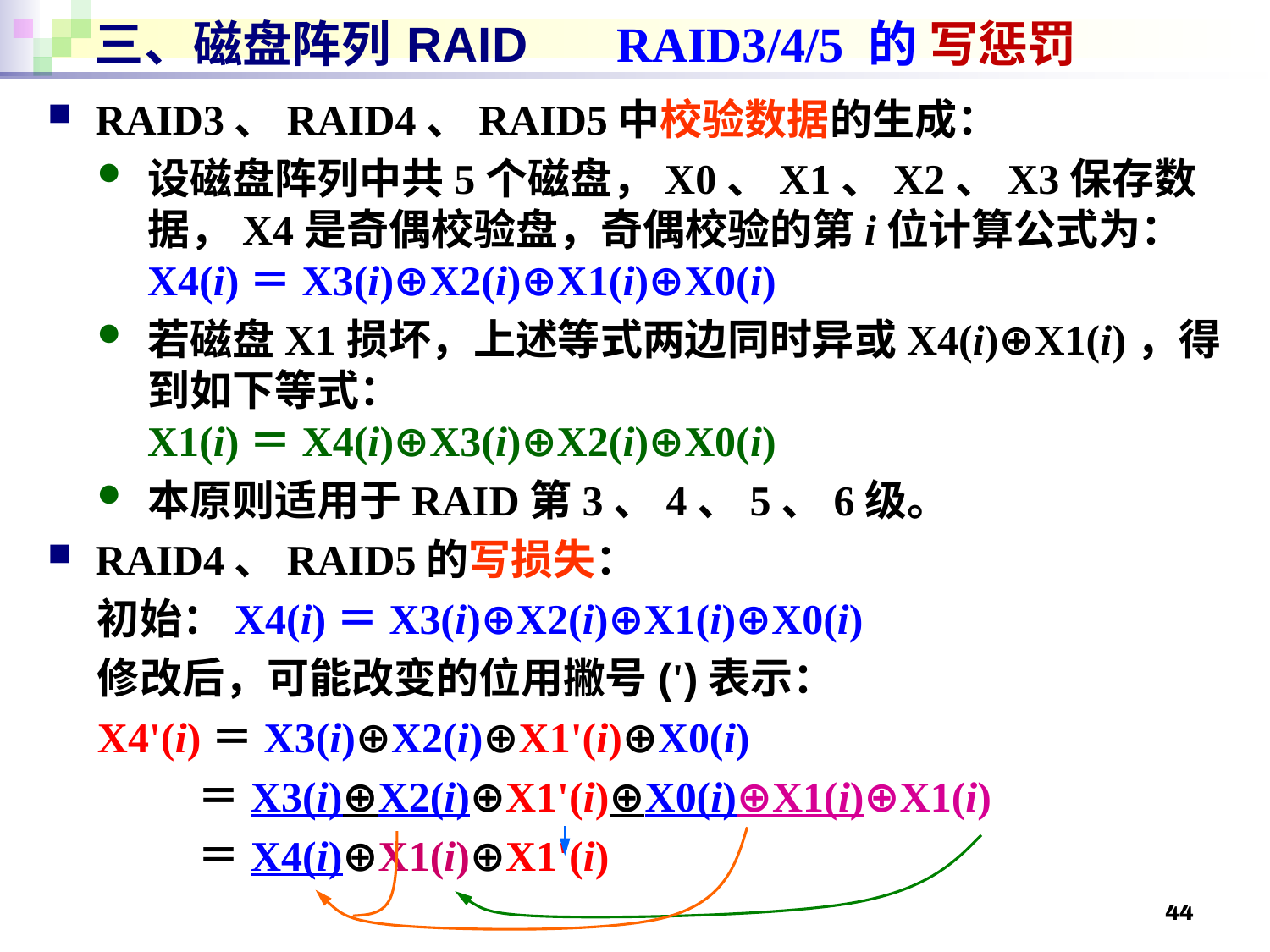

# 三、磁盘阵列 RAID
RAID3/4/5 的 写惩罚
RAID3、RAID4、RAID5中校验数据的生成：
设磁盘阵列中共5个磁盘，X0、X1、X2、X3保存数据，X4是奇偶校验盘，奇偶校验的第i位计算公式为：
X4(i)＝X3(i)⊕X2(i)⊕X1(i)⊕X0(i)
若磁盘X1损坏，上述等式两边同时异或X4(i)⊕X1(i)，得到如下等式：
X1(i)＝X4(i)⊕X3(i)⊕X2(i)⊕X0(i)
本原则适用于RAID第3、4、5、6级。
RAID4、RAID5的写损失：
初始：X4(i)＝X3(i)⊕X2(i)⊕X1(i)⊕X0(i)
修改后，可能改变的位用撇号(')表示：
X4'(i)＝X3(i)⊕X2(i)⊕X1'(i)⊕X0(i)
          ＝X3(i)⊕X2(i)⊕X1'(i)⊕X0(i)⊕X1(i)⊕X1(i)
          ＝X4(i)⊕X1(i)⊕X1'(i)

44